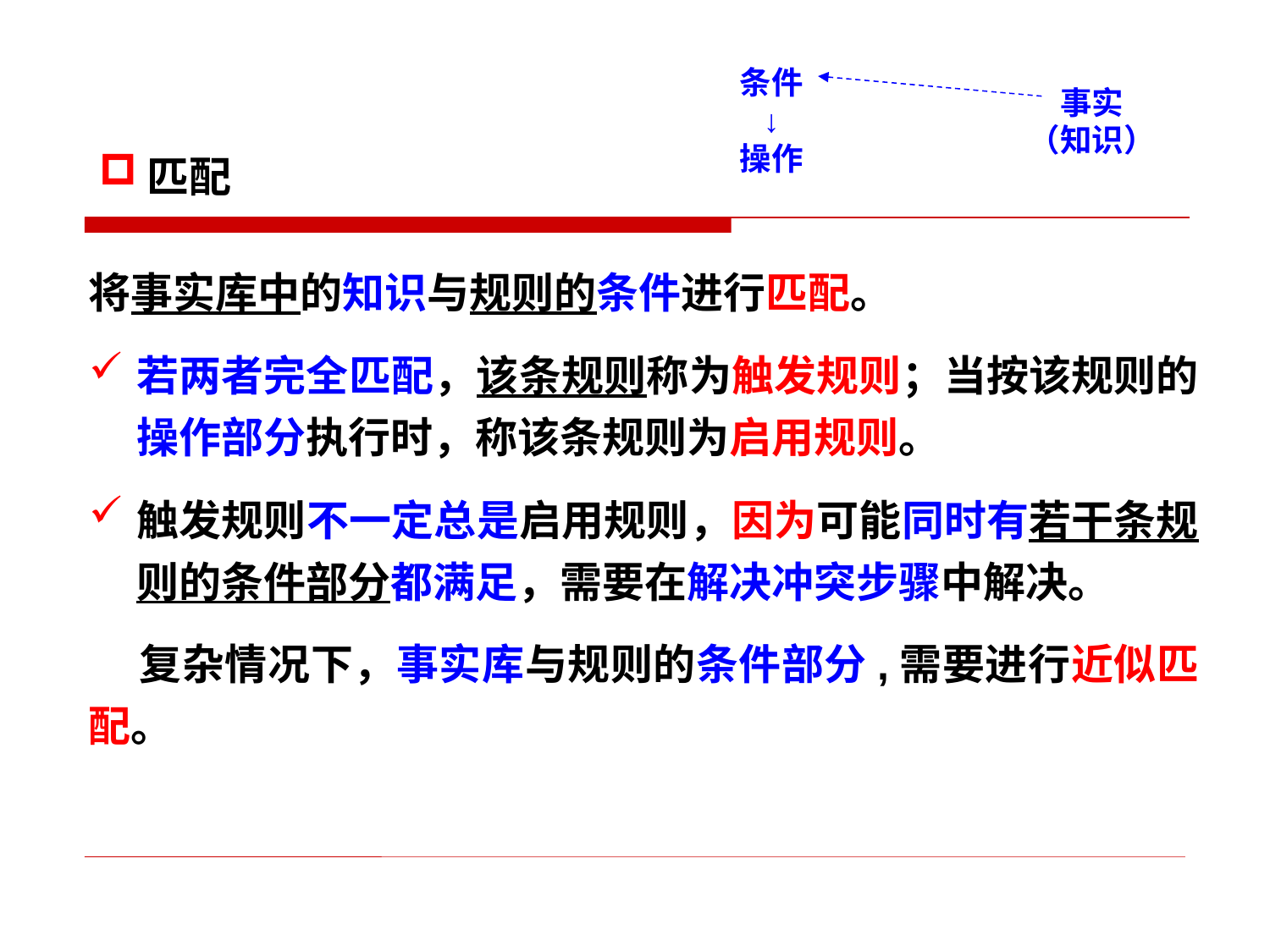

条件
↓
操作
事实
（知识）
匹配
将事实库中的知识与规则的条件进行匹配。
若两者完全匹配，该条规则称为触发规则；当按该规则的操作部分执行时，称该条规则为启用规则。
触发规则不一定总是启用规则，因为可能同时有若干条规则的条件部分都满足，需要在解决冲突步骤中解决。
    复杂情况下，事实库与规则的条件部分,需要进行近似匹配。